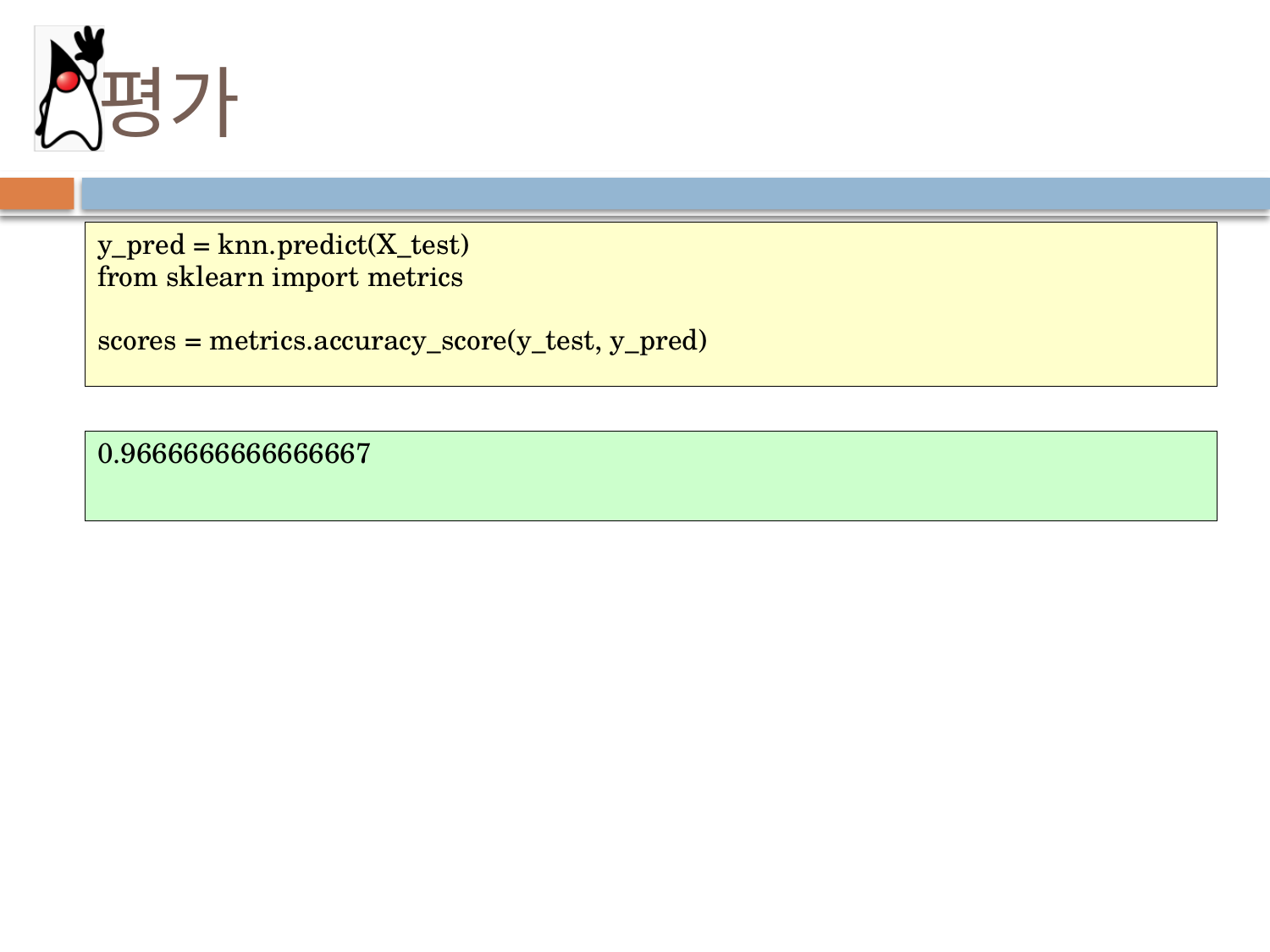

# 평가
y_pred = knn.predict(X_test)
from sklearn import metrics

scores = metrics.accuracy_score(y_test, y_pred)
0.9666666666666667